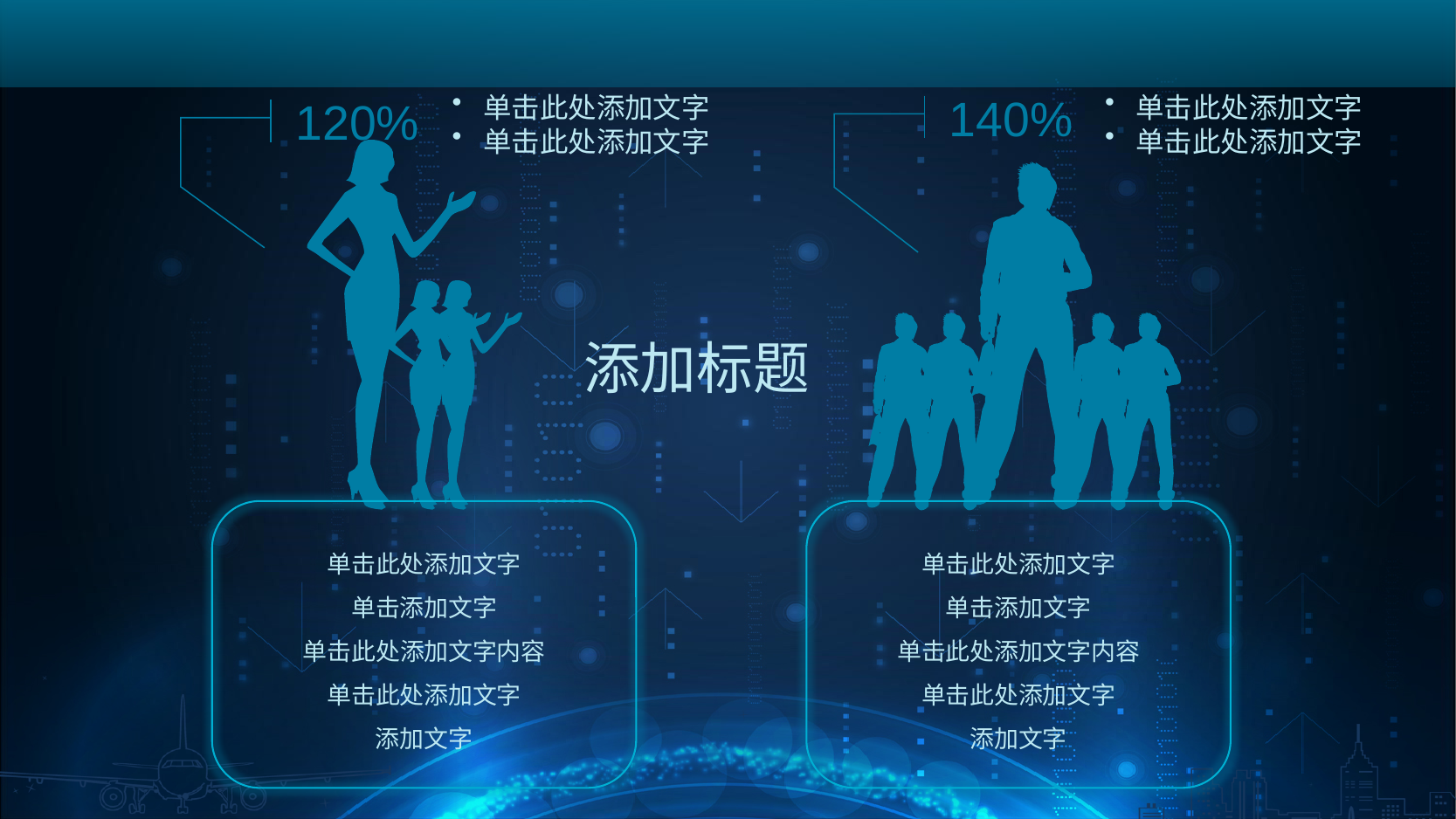

140%
单击此处添加文字
单击此处添加文字
单击此处添加文字
单击此处添加文字
120%

添加标题

单击此处添加文字
单击添加文字
单击此处添加文字内容
单击此处添加文字
添加文字
单击此处添加文字
单击添加文字
单击此处添加文字内容
单击此处添加文字
添加文字